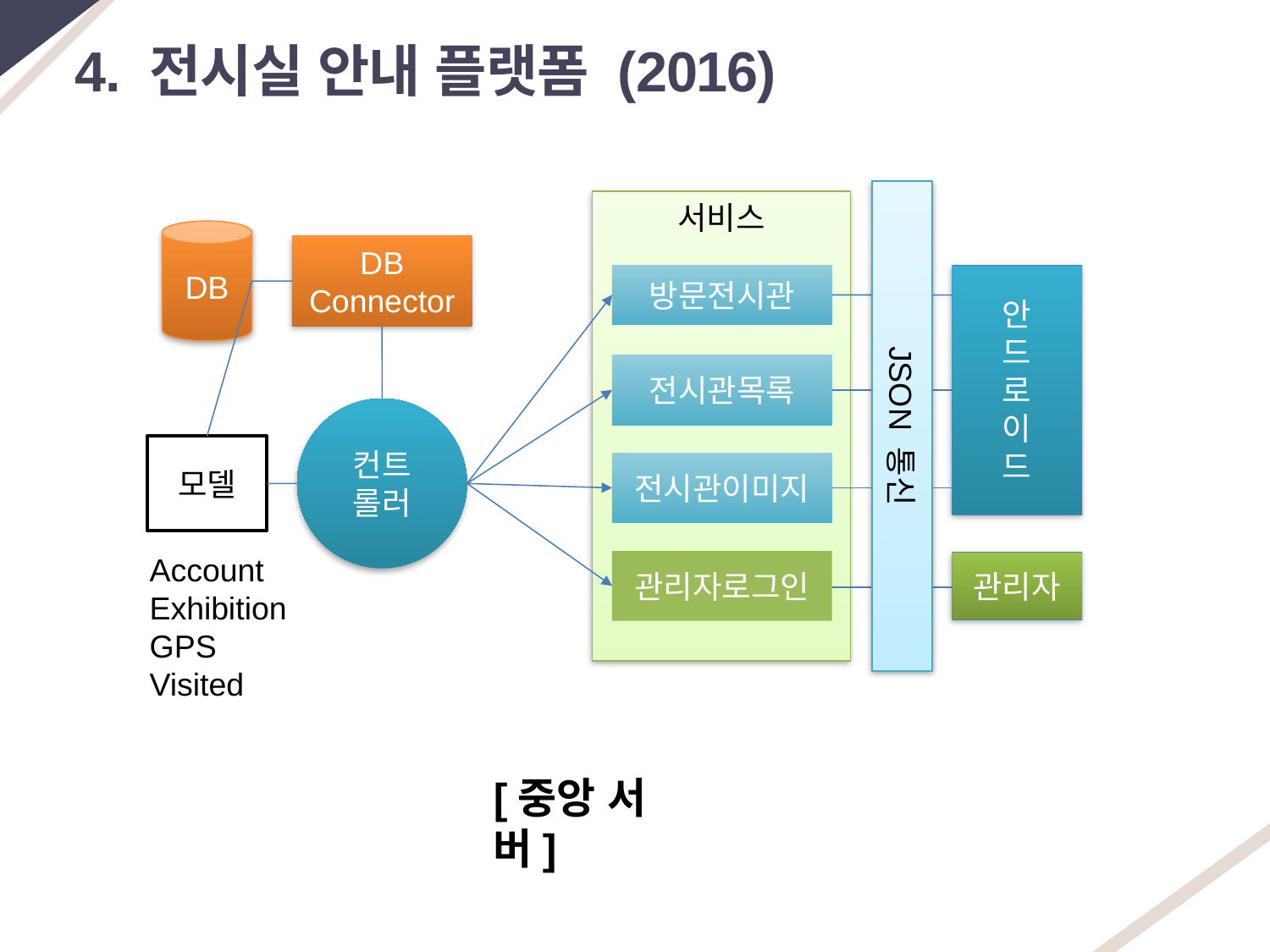

4. 전시실 안내 플랫폼 (2016)
JSON 통신
서비스

DB
DB Connector
방문전시관
안
드
로
이
드
전시관목록
컨트
롤러
모델
전시관이미지
Account
Exhibition
GPS
Visited
관리자로그인
관리자

[중앙 서버]